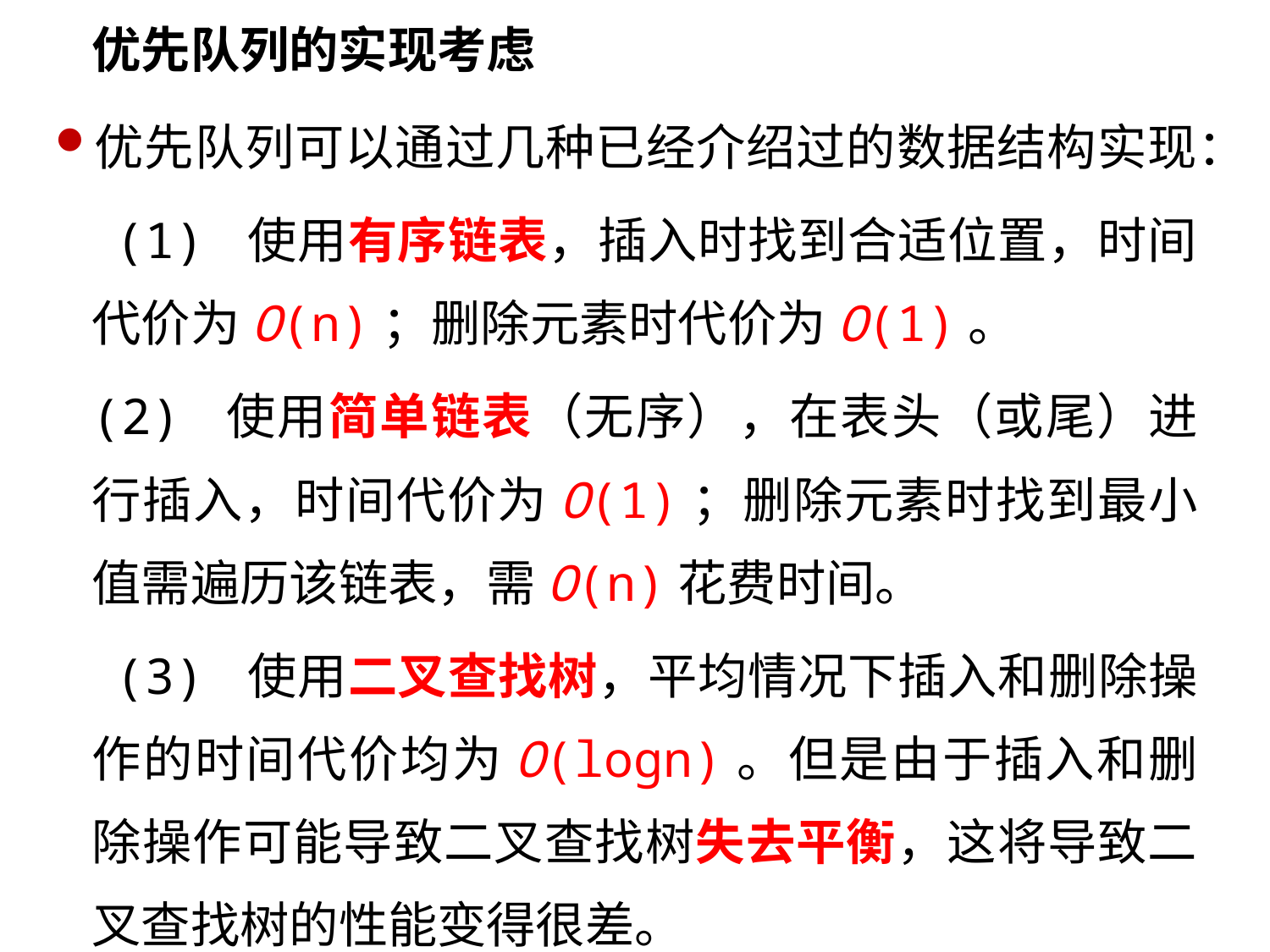

# 优先队列的实现考虑
优先队列可以通过几种已经介绍过的数据结构实现：
  (1) 使用有序链表，插入时找到合适位置，时间代价为O(n)；删除元素时代价为O(1)。
	(2) 使用简单链表（无序），在表头（或尾）进行插入，时间代价为O(1)；删除元素时找到最小值需遍历该链表，需O(n)花费时间。
  (3) 使用二叉查找树，平均情况下插入和删除操作的时间代价均为O(logn)。但是由于插入和删除操作可能导致二叉查找树失去平衡，这将导致二叉查找树的性能变得很差。